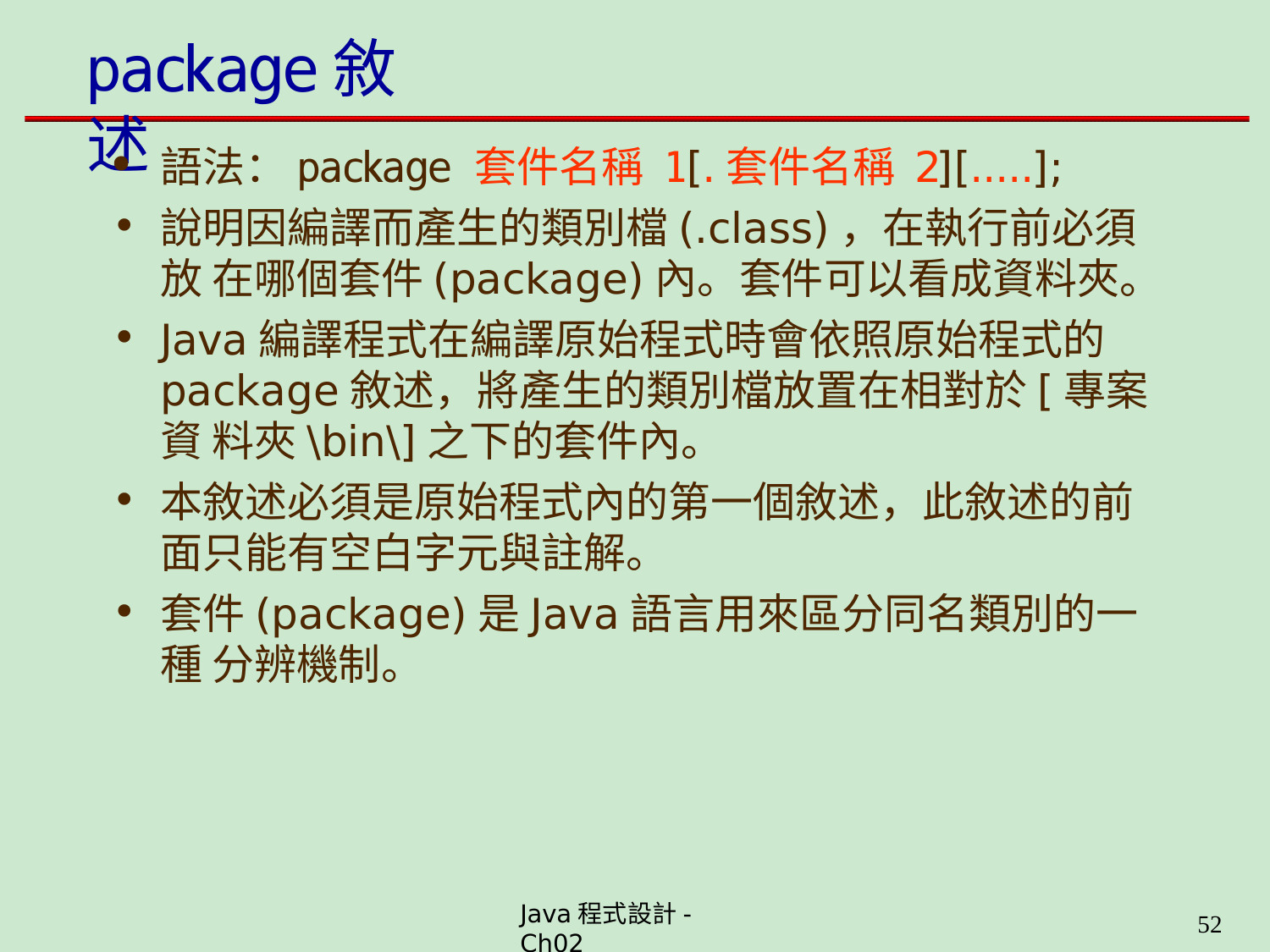

# package敘述
語法：package 套件名稱 1[.套件名稱 2][.....];
說明因編譯而產生的類別檔(.class)，在執行前必須放 在哪個套件(package)內。套件可以看成資料夾。
Java編譯程式在編譯原始程式時會依照原始程式的 package敘述，將產生的類別檔放置在相對於[專案資 料夾\bin\]之下的套件內。
本敘述必須是原始程式內的第一個敘述，此敘述的前 面只能有空白字元與註解。
套件(package)是Java語言用來區分同名類別的一種 分辨機制。
Java程式設計-Ch02
52